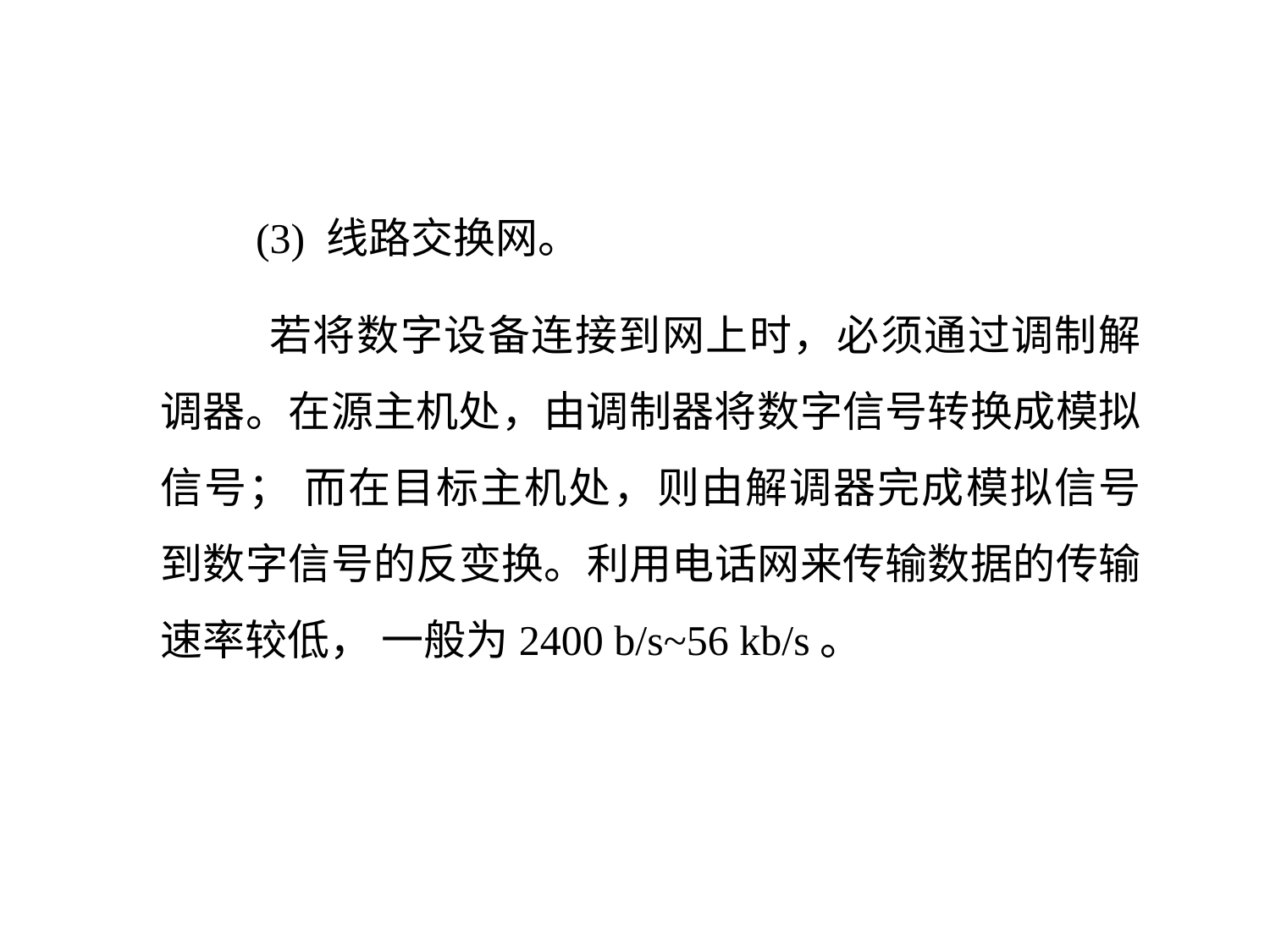

(3) 线路交换网。
         若将数字设备连接到网上时，必须通过调制解调器。在源主机处，由调制器将数字信号转换成模拟信号； 而在目标主机处，则由解调器完成模拟信号到数字信号的反变换。利用电话网来传输数据的传输速率较低， 一般为2400 b/s~56 kb/s。